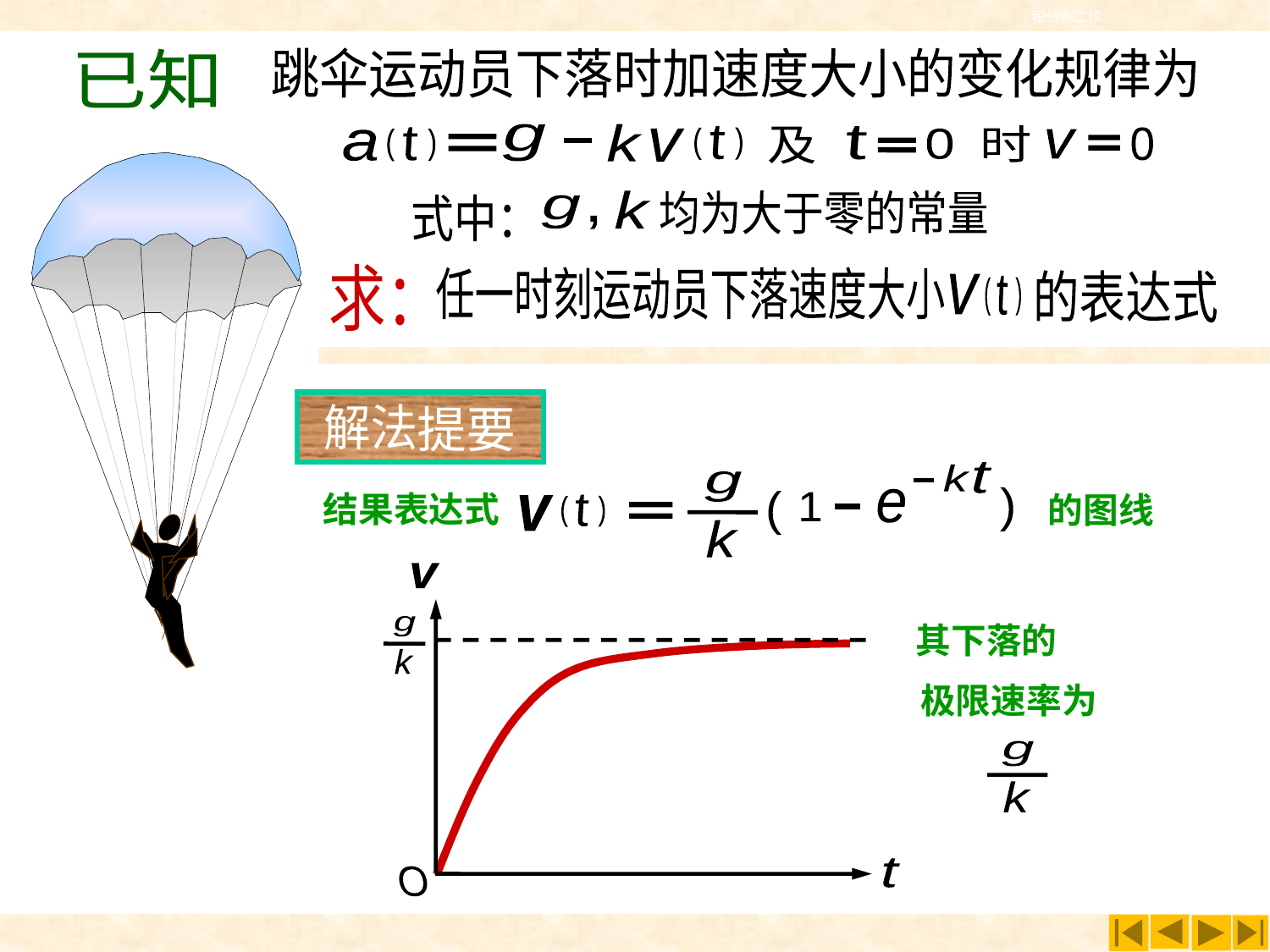

积分例二续

跳伞运动员下落时加速度大小的变化规律为
已知
g
k
t
(
(
v
t
(
(
a

-
时
t
0

及
0
v

均为大于零的常量
k
g
,
式中：
求：
任一时刻运动员下落速度大小
的表达式
v
t
(
(

解法
提要
t
k
g
-
(
e
(
1
t
(
(
v
-

k
结果表达式
的图线
v

g

k

t
O

其下落的
极限速率为
g

k